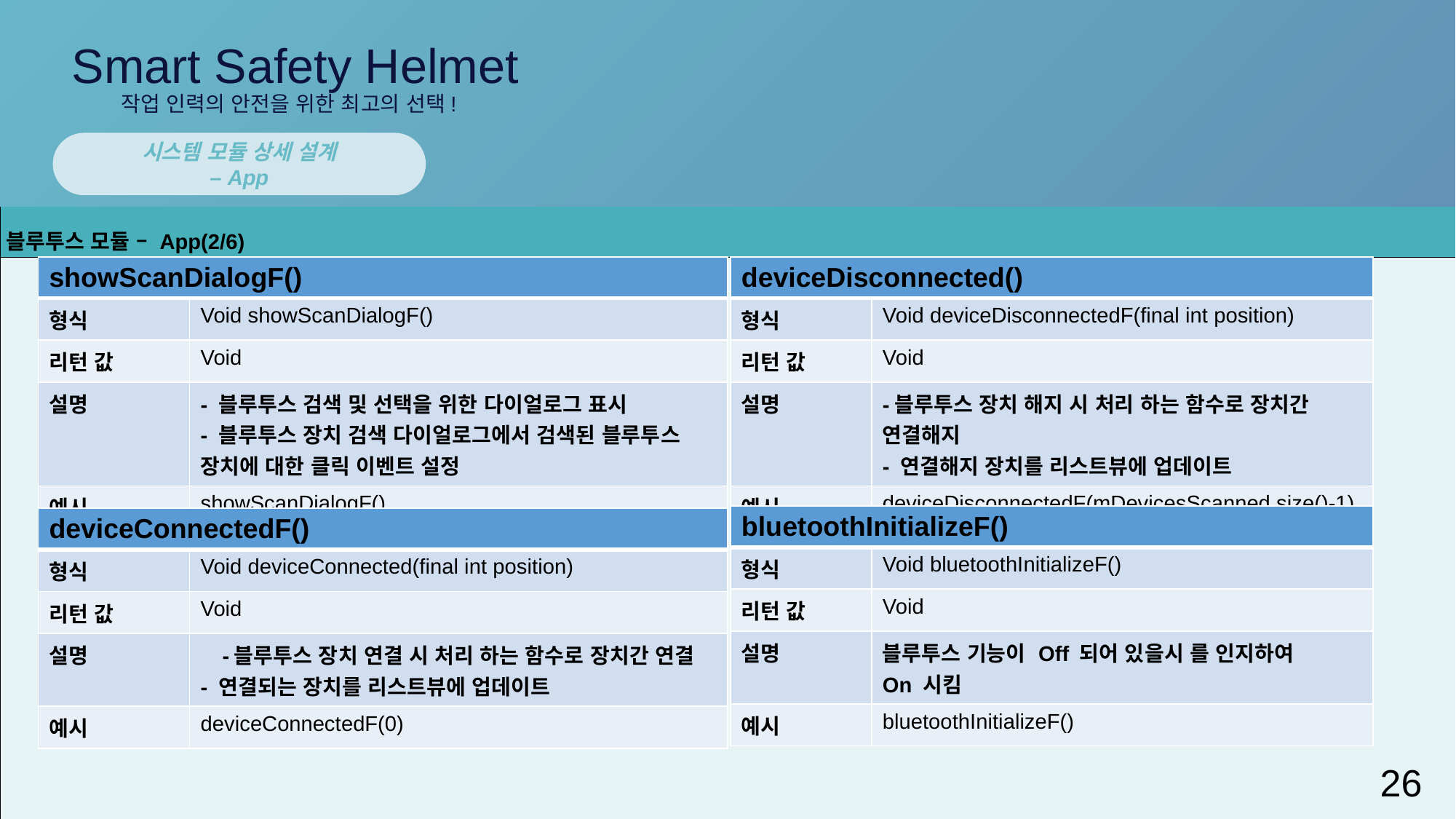

Smart Safety Helmet
작업 인력의 안전을 위한 최고의 선택!
시스템 모듈 상세 설계
– App
| 블루투스 모듈 – App(2/6) |
| --- |
|  |
| showScanDialogF() |  |
| --- | --- |
| 형식 | Void showScanDialogF() |
| 리턴 값 | Void |
| 설명 | - 블루투스 검색 및 선택을 위한 다이얼로그 표시 - 블루투스 장치 검색 다이얼로그에서 검색된 블루투스 장치에 대한 클릭 이벤트 설정 |
| 예시 | showScanDialogF() |
| deviceDisconnected() |  |
| --- | --- |
| 형식 | Void deviceDisconnectedF(final int position) |
| 리턴 값 | Void |
| 설명 | -블루투스 장치 해지 시 처리 하는 함수로 장치간 연결해지 - 연결해지 장치를 리스트뷰에 업데이트 |
| 예시 | deviceDisconnectedF(mDevicesScanned.size()-1) |
| bluetoothInitializeF() |  |
| --- | --- |
| 형식 | Void bluetoothInitializeF() |
| 리턴 값 | Void |
| 설명 | 블루투스 기능이 Off 되어 있을시 를 인지하여 On 시킴 |
| 예시 | bluetoothInitializeF() |
| deviceConnectedF() |  |
| --- | --- |
| 형식 | Void deviceConnected(final int position) |
| 리턴 값 | Void |
| 설명 | -블루투스 장치 연결 시 처리 하는 함수로 장치간 연결 - 연결되는 장치를 리스트뷰에 업데이트 |
| 예시 | deviceConnectedF(0) |
26